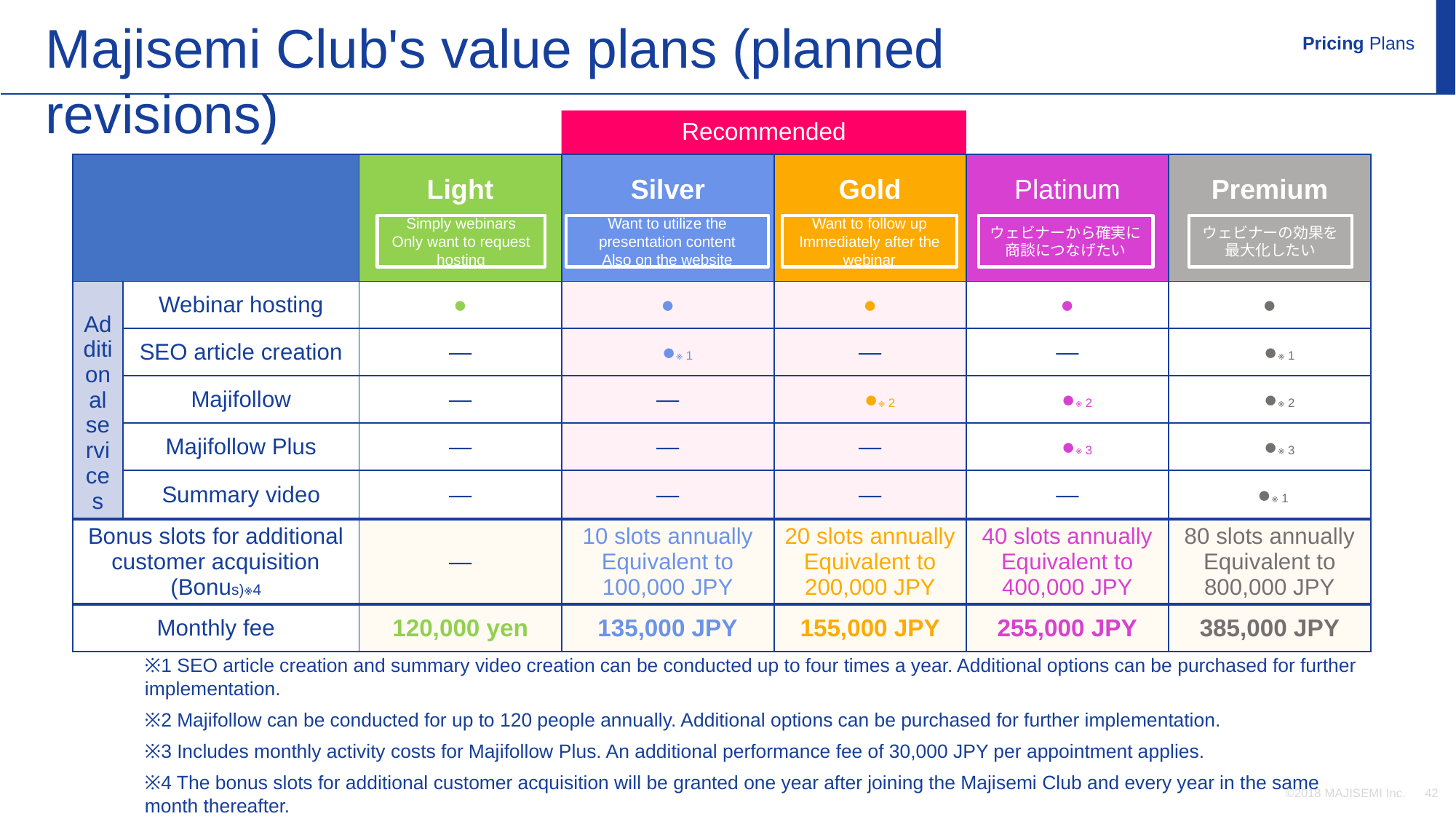

Majisemi Club's value plans (planned revisions)
Pricing Plans
Recommended
|  |  | Light | Silver | Gold | Platinum | Premium |
| --- | --- | --- | --- | --- | --- | --- |
| Additional services | Webinar hosting | ● | ● | ● | ● | ● |
|  | SEO article creation | ― | ●※1 | ― | ― | ●※1 |
|  | Majifollow | ― | ― | ●※2 | ●※2 | ●※2 |
|  | Majifollow Plus | ― | ― | ― | ●※3 | ●※3 |
|  | Summary video | ― | ― | ― | ― | ●※1 |
| Bonus slots for additional customer acquisition (Bonus)※4 |  | ― | 10 slots annually Equivalent to 100,000 JPY | 20 slots annually Equivalent to 200,000 JPY | 40 slots annually Equivalent to 400,000 JPY | 80 slots annually Equivalent to 800,000 JPY |
| Monthly fee |  | 120,000 yen | 135,000 JPY | 155,000 JPY | 255,000 JPY | 385,000 JPY |
Simply webinars
Only want to request hosting
Want to utilize the presentation content
Also on the website
Want to follow up
Immediately after the webinar
ウェビナーから確実に
商談につなげたい
ウェビナーの効果を
最大化したい
※1 SEO article creation and summary video creation can be conducted up to four times a year. Additional options can be purchased for further implementation.
※2 Majifollow can be conducted for up to 120 people annually. Additional options can be purchased for further implementation.
※3 Includes monthly activity costs for Majifollow Plus. An additional performance fee of 30,000 JPY per appointment applies.
※4 The bonus slots for additional customer acquisition will be granted one year after joining the Majisemi Club and every year in the same month thereafter.
(All amounts are tax-exclusive)
©2018 MAJISEMI Inc.
42